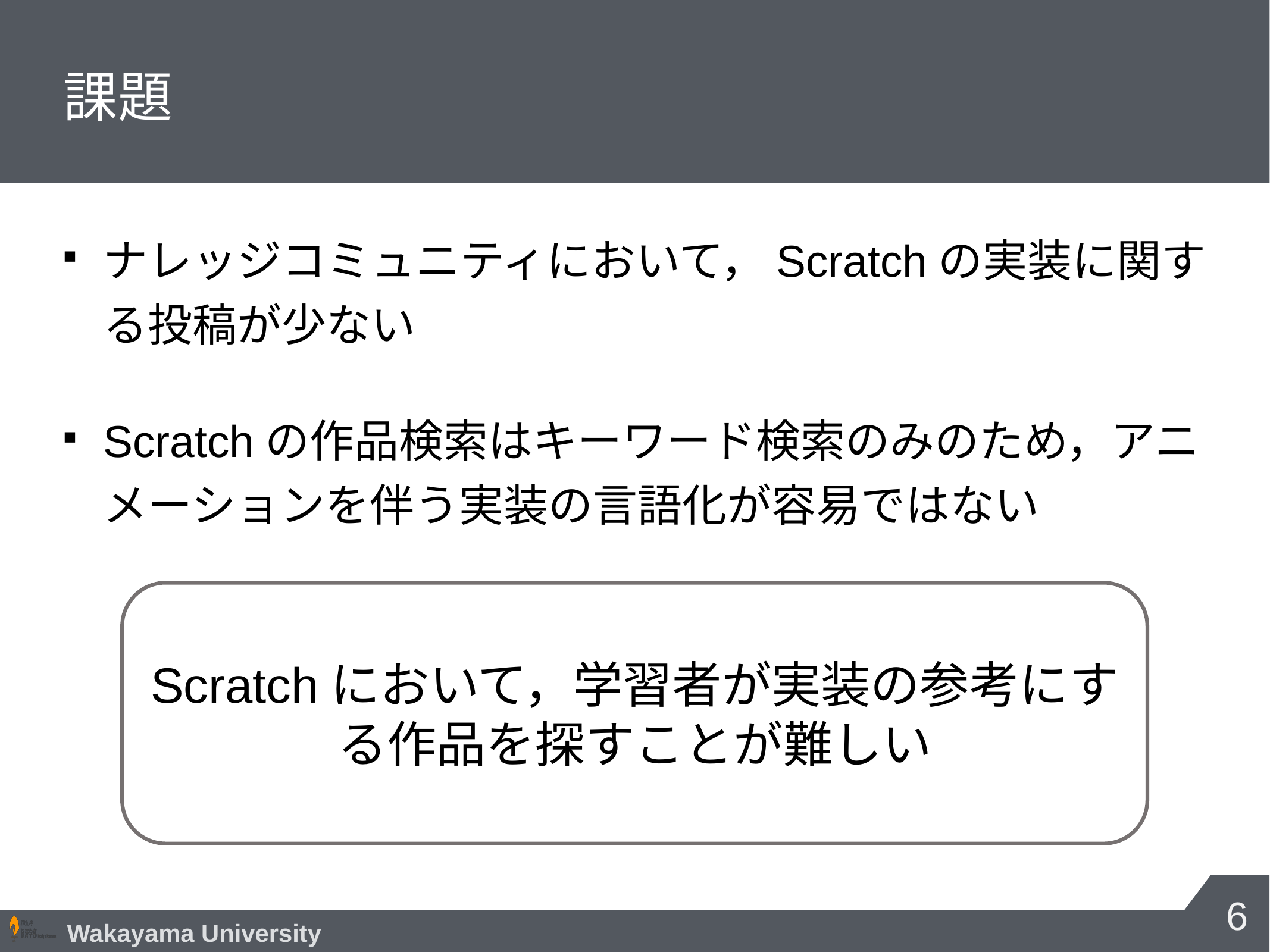

# 課題
ナレッジコミュニティにおいて，Scratchの実装に関する投稿が少ない
Scratchの作品検索はキーワード検索のみのため，アニメーションを伴う実装の言語化が容易ではない
Scratchにおいて，学習者が実装の参考にする作品を探すことが難しい
6